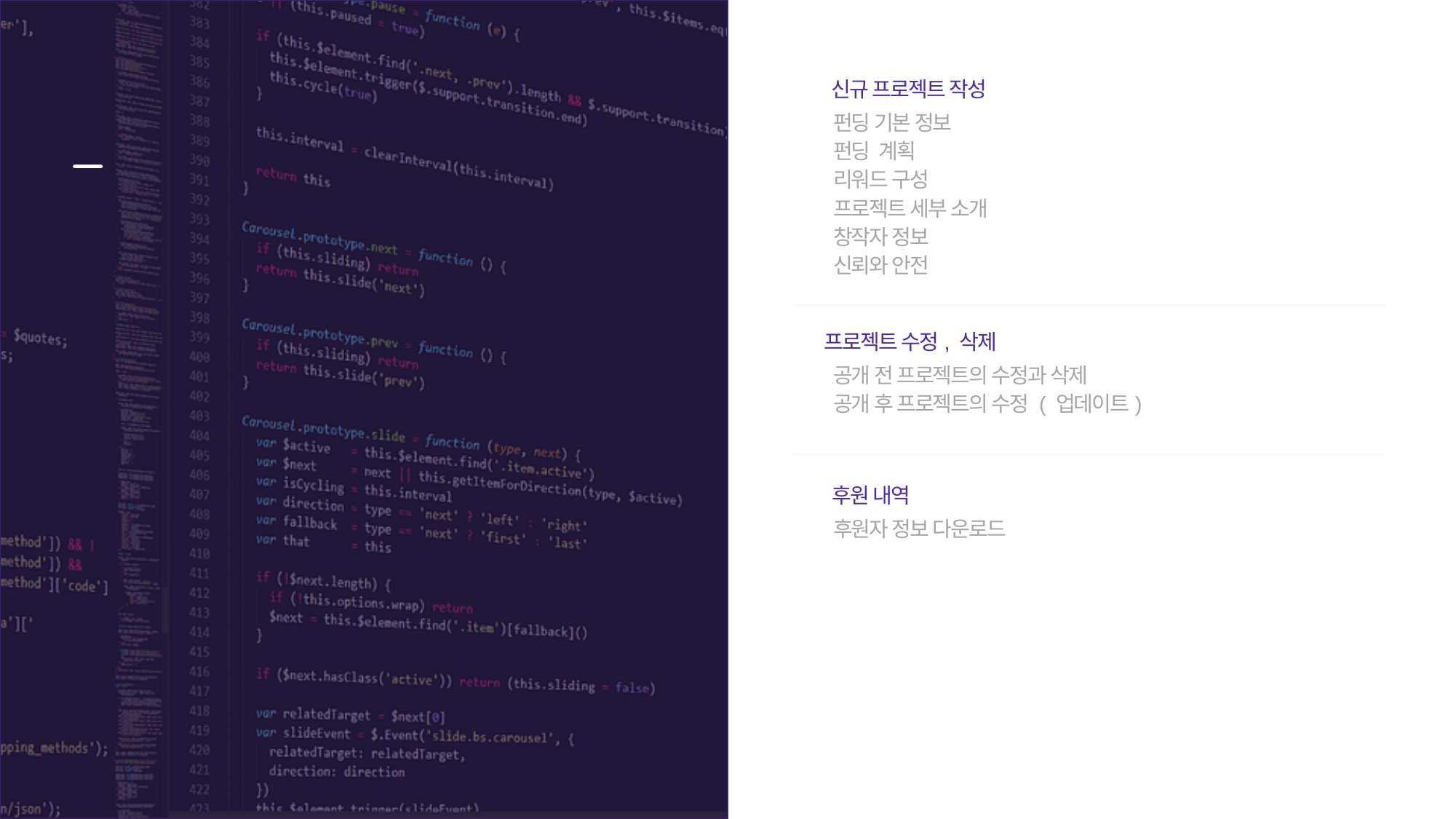

신규 프로젝트 작성
펀딩 기본 정보
펀딩  계획
리워드 구성
프로젝트 세부 소개
창작자 정보
신뢰와 안전

창작하기
프로젝트 수정, 삭제
공개 전 프로젝트의 수정과 삭제
공개 후 프로젝트의 수정 ( 업데이트)
후원 내역
후원자 정보 다운로드